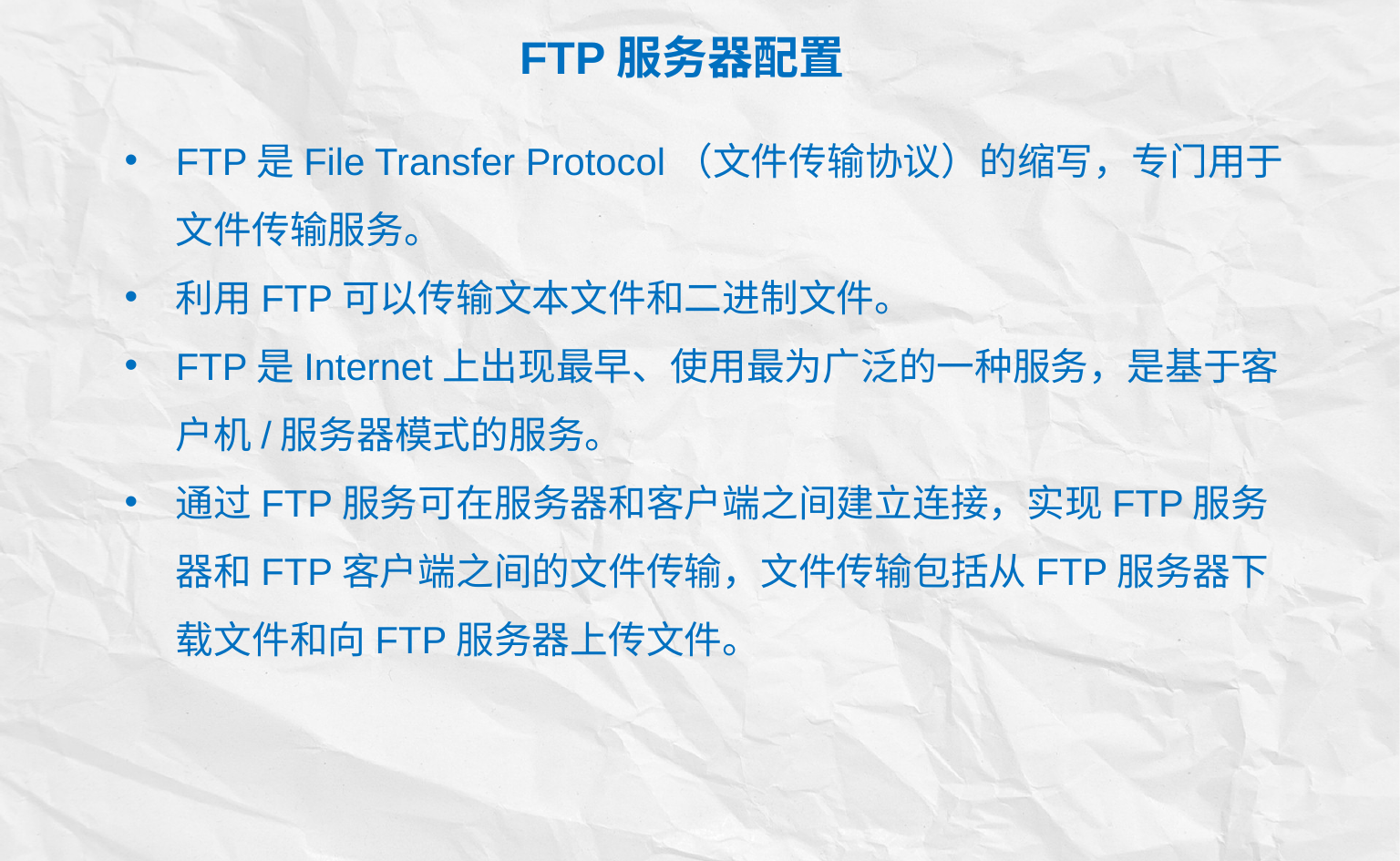

FTP服务器配置
FTP是File Transfer Protocol（文件传输协议）的缩写，专门用于文件传输服务。
利用FTP可以传输文本文件和二进制文件。
FTP是Internet上出现最早、使用最为广泛的一种服务，是基于客户机/服务器模式的服务。
通过FTP服务可在服务器和客户端之间建立连接，实现FTP服务器和FTP客户端之间的文件传输，文件传输包括从FTP服务器下载文件和向FTP服务器上传文件。

42